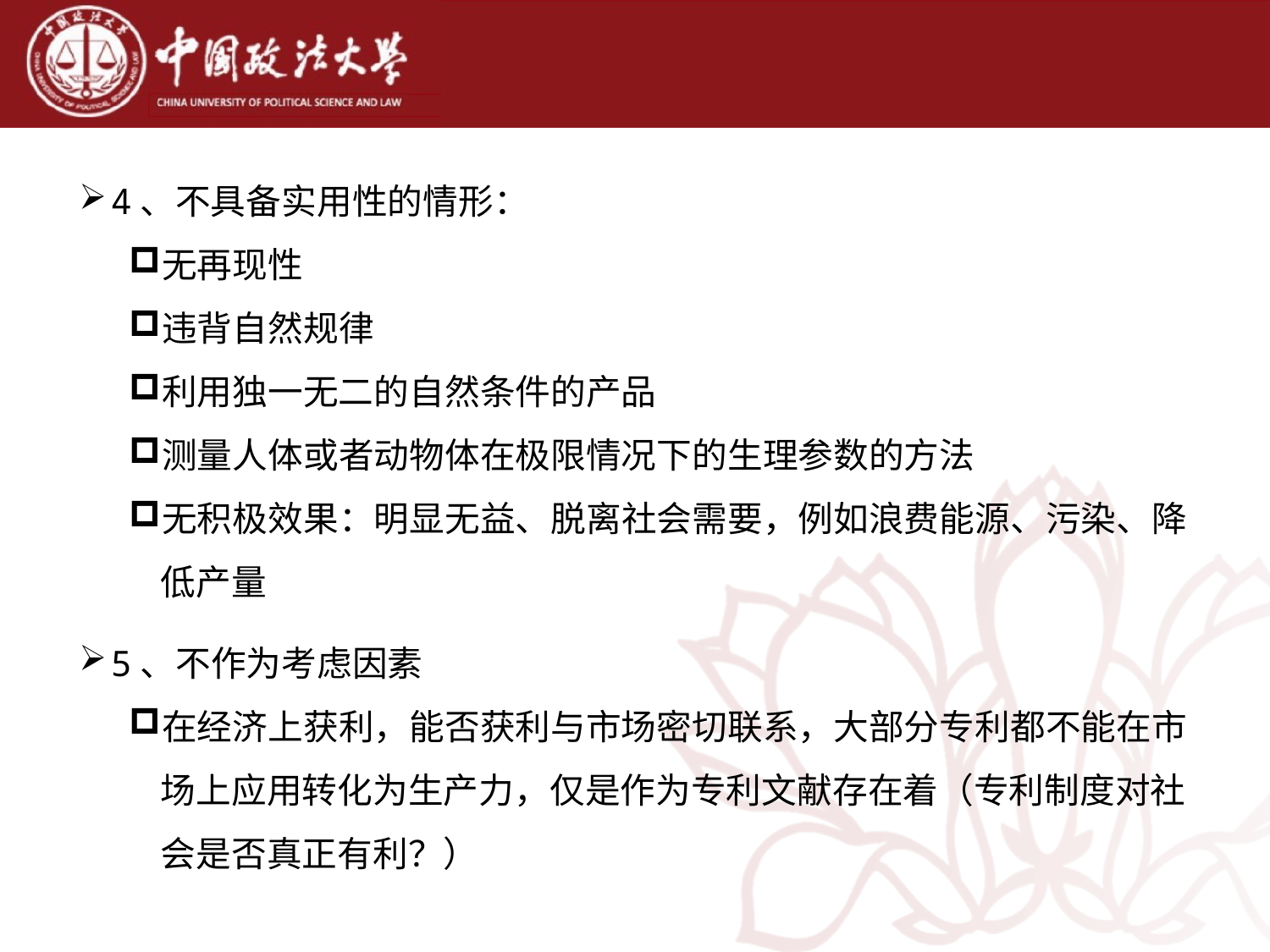

4、不具备实用性的情形：
无再现性
违背自然规律
利用独一无二的自然条件的产品
测量人体或者动物体在极限情况下的生理参数的方法
无积极效果：明显无益、脱离社会需要，例如浪费能源、污染、降低产量
5、不作为考虑因素
在经济上获利，能否获利与市场密切联系，大部分专利都不能在市场上应用转化为生产力，仅是作为专利文献存在着（专利制度对社会是否真正有利？）